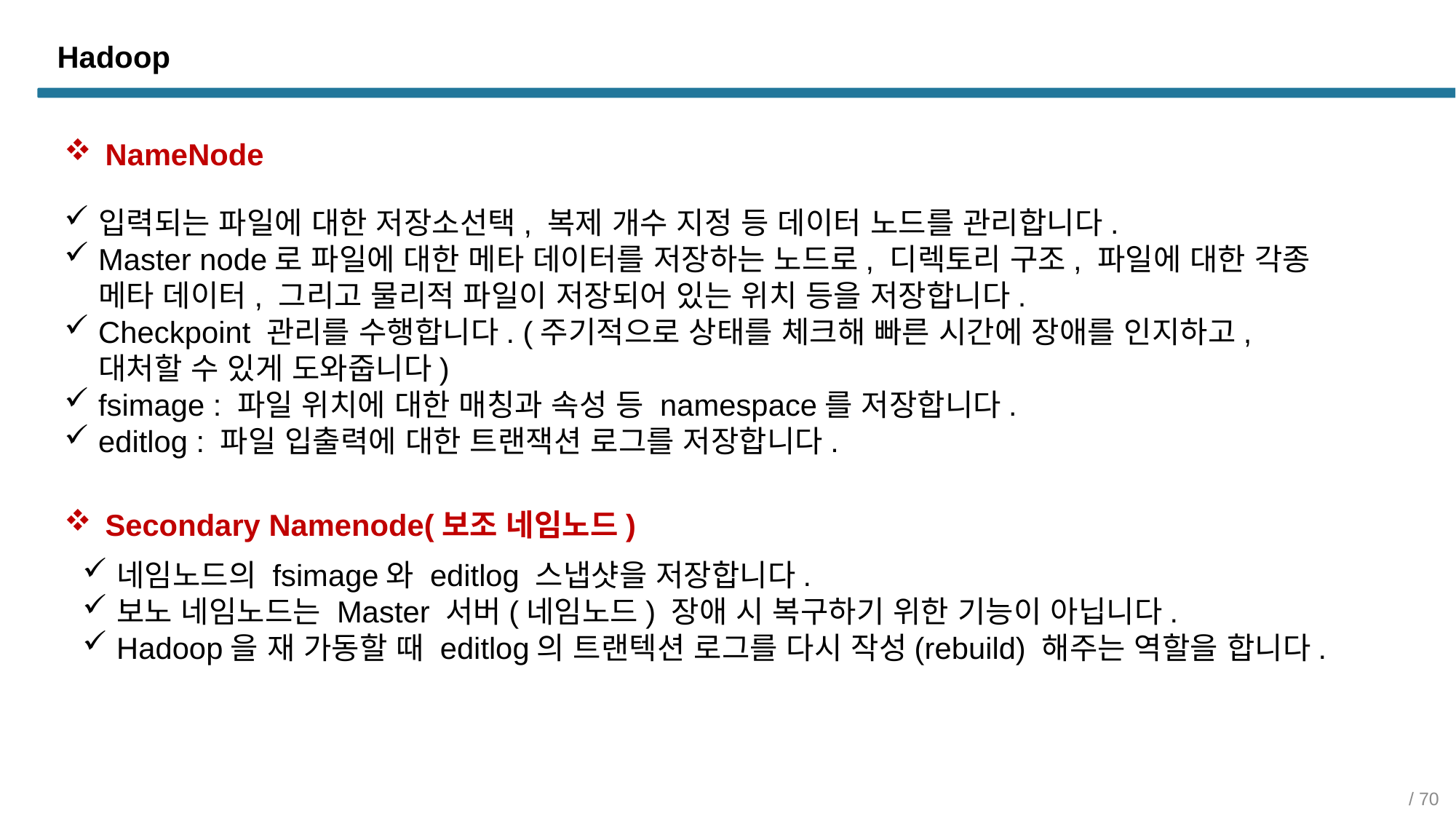

# Hadoop
NameNode
입력되는 파일에 대한 저장소선택, 복제 개수 지정 등 데이터 노드를 관리합니다.
Master node로 파일에 대한 메타 데이터를 저장하는 노드로, 디렉토리 구조, 파일에 대한 각종 메타 데이터, 그리고 물리적 파일이 저장되어 있는 위치 등을 저장합니다.
Checkpoint 관리를 수행합니다. (주기적으로 상태를 체크해 빠른 시간에 장애를 인지하고, 대처할 수 있게 도와줍니다)
fsimage : 파일 위치에 대한 매칭과 속성 등 namespace를 저장합니다.
editlog : 파일 입출력에 대한 트랜잭션 로그를 저장합니다.
Secondary Namenode(보조 네임노드)
네임노드의 fsimage와 editlog 스냅샷을 저장합니다.
보노 네임노드는 Master 서버(네임노드) 장애 시 복구하기 위한 기능이 아닙니다.
Hadoop을 재 가동할 때 editlog의 트랜텍션 로그를 다시 작성(rebuild) 해주는 역할을 합니다.
/ 70